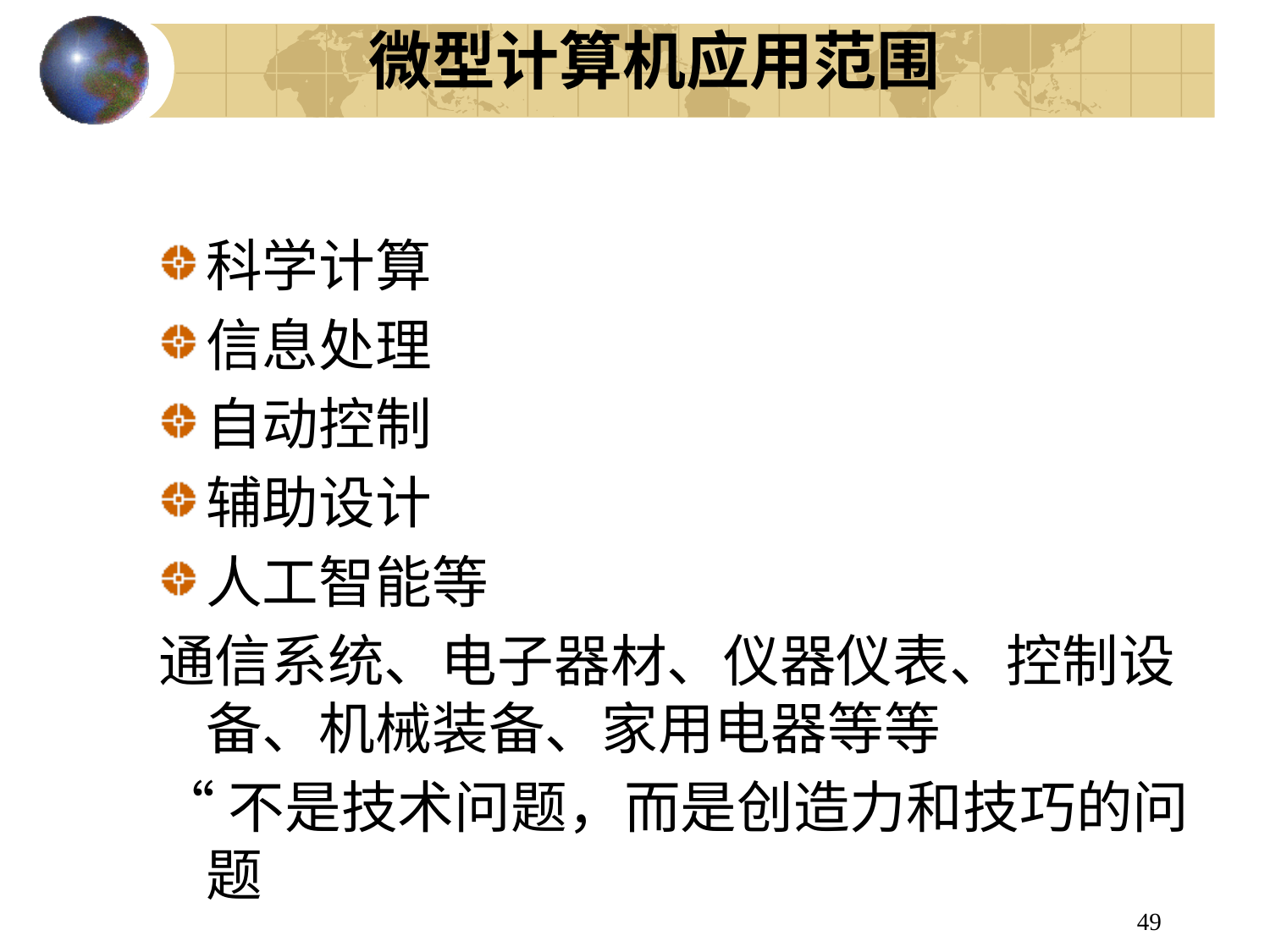

# 微型计算机应用范围

科学计算
信息处理
自动控制
辅助设计
人工智能等
通信系统、电子器材、仪器仪表、控制设备、机械装备、家用电器等等
“不是技术问题，而是创造力和技巧的问题

49